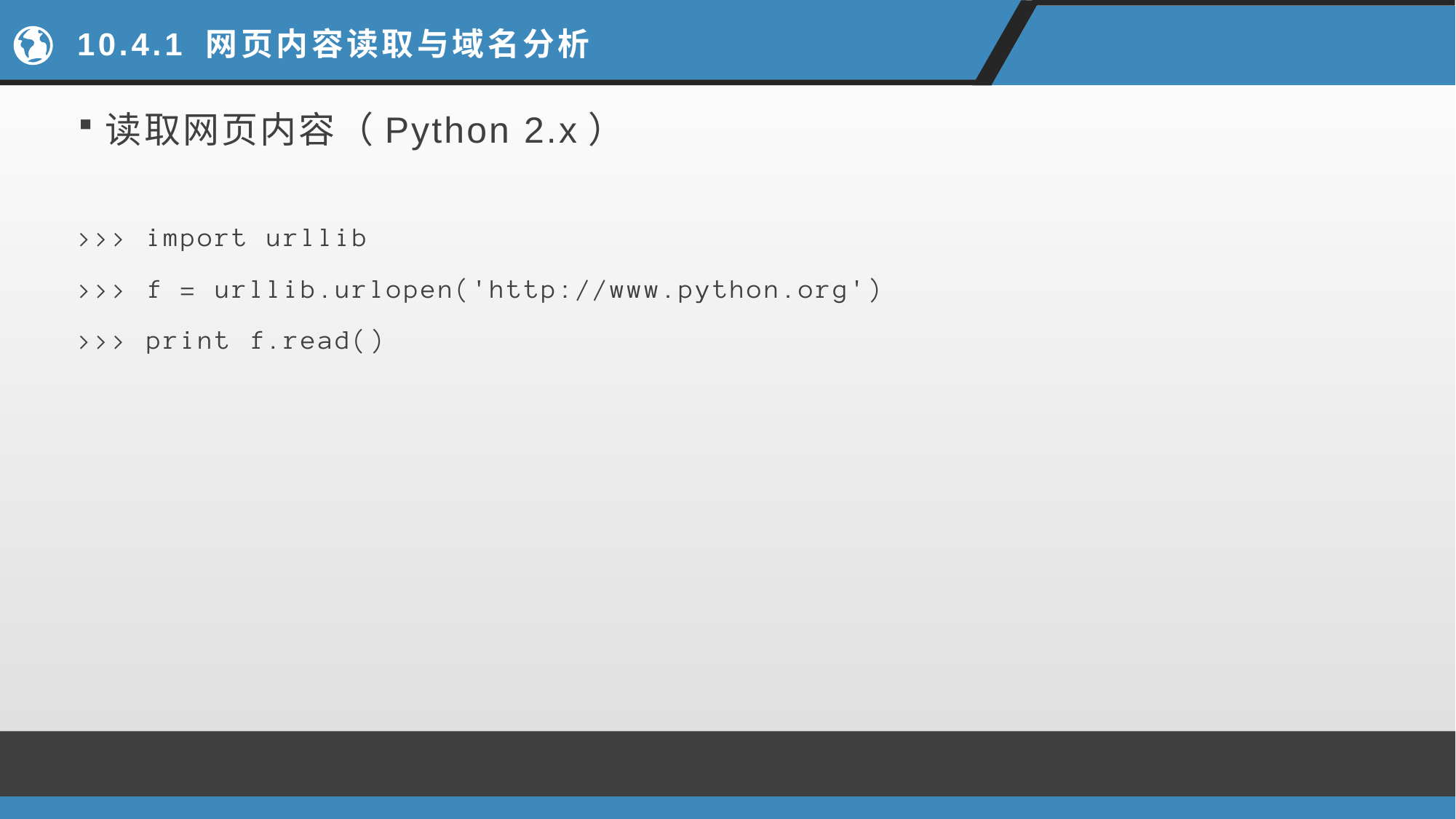

# 10.4.1 网页内容读取与域名分析

读取网页内容（Python 2.x）

>>> import urllib
>>> f = urllib.urlopen('http://www.python.org')
>>> print f.read()